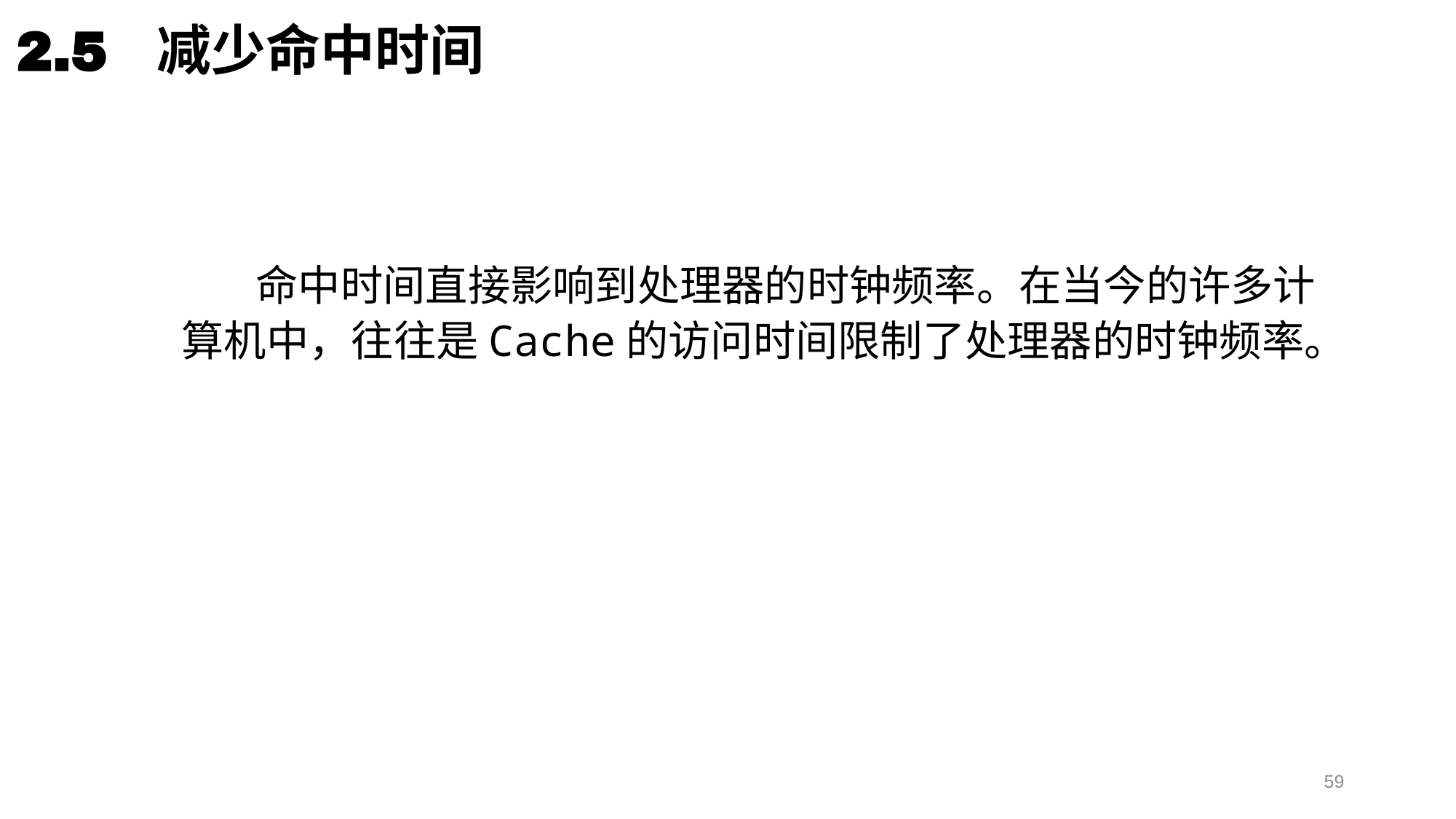

2.5  减少命中时间
 命中时间直接影响到处理器的时钟频率。在当今的许多计算机中，往往是Cache的访问时间限制了处理器的时钟频率。
59